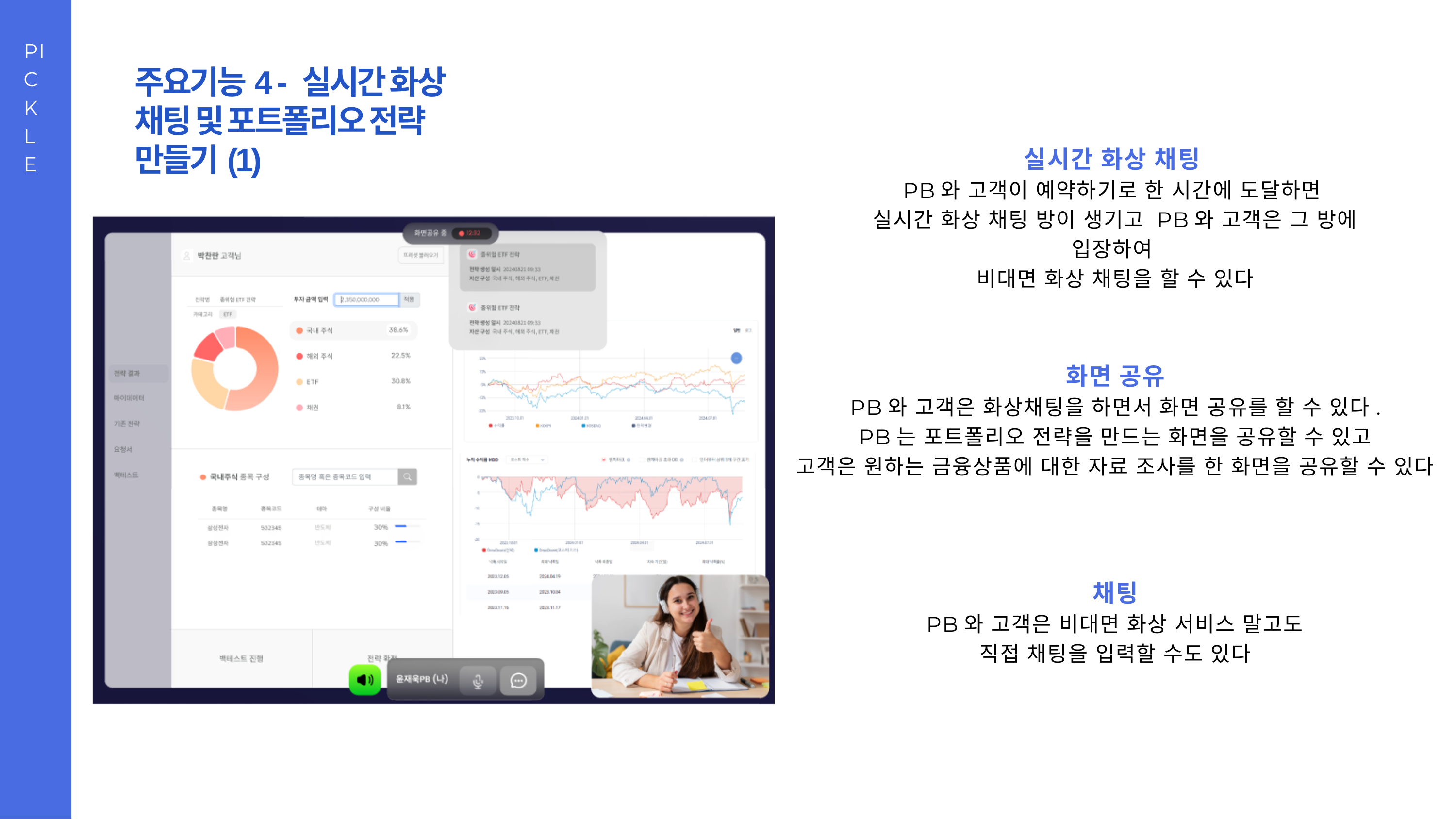

PICKLE
주요기능4 - 실시간 화상 채팅 및 포트폴리오 전략 만들기(1)
실시간 화상 채팅
PB와 고객이 예약하기로 한 시간에 도달하면
실시간 화상 채팅 방이 생기고 PB와 고객은 그 방에 입장하여
비대면 화상 채팅을 할 수 있다

화면 공유
PB와 고객은 화상채팅을 하면서 화면 공유를 할 수 있다.
PB는 포트폴리오 전략을 만드는 화면을 공유할 수 있고
고객은 원하는 금융상품에 대한 자료 조사를 한 화면을 공유할 수 있다

채팅
PB와 고객은 비대면 화상 서비스 말고도
직접 채팅을 입력할 수도 있다